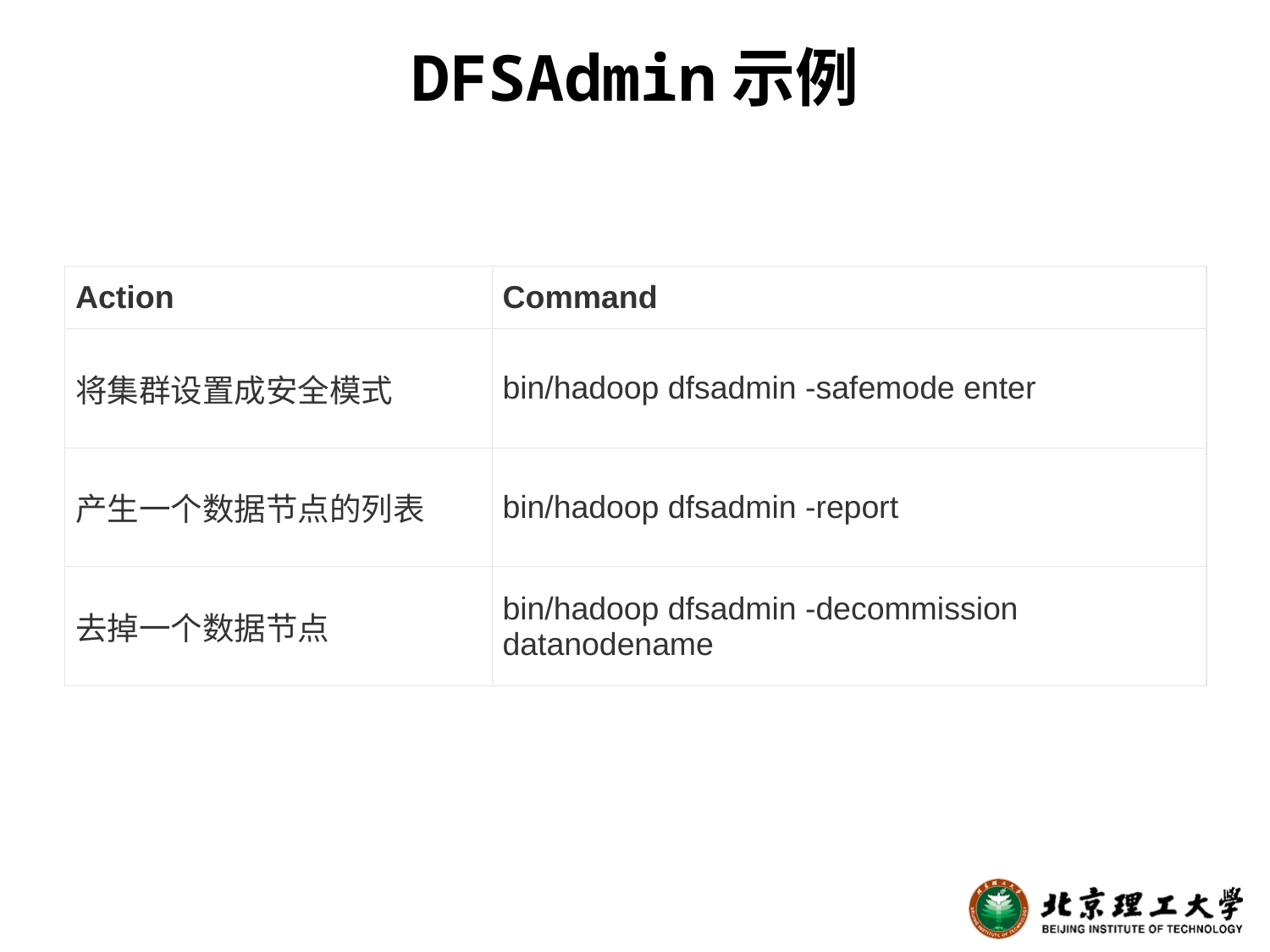

# DFSAdmin示例
| Action | Command |
| --- | --- |
| 将集群设置成安全模式 | bin/hadoop dfsadmin -safemode enter |
| 产生一个数据节点的列表 | bin/hadoop dfsadmin -report |
| 去掉一个数据节点 | bin/hadoop dfsadmin -decommission datanodename |